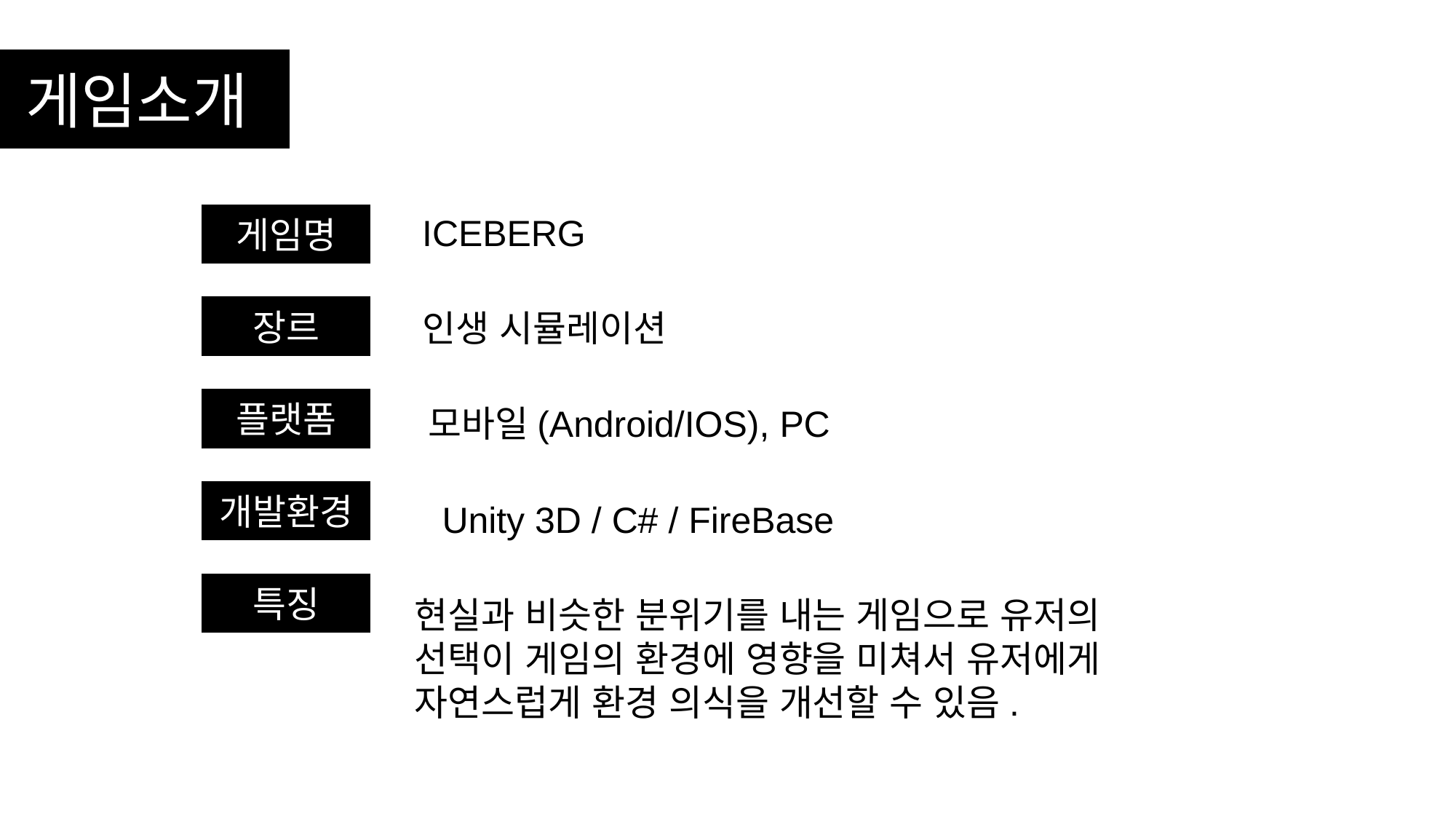

게임소개
게임명
ICEBERG
장르
인생 시뮬레이션
플랫폼
모바일(Android/IOS), PC
개발환경
Unity 3D / C# / FireBase
특징
현실과 비슷한 분위기를 내는 게임으로 유저의
선택이 게임의 환경에 영향을 미쳐서 유저에게
자연스럽게 환경 의식을 개선할 수 있음.